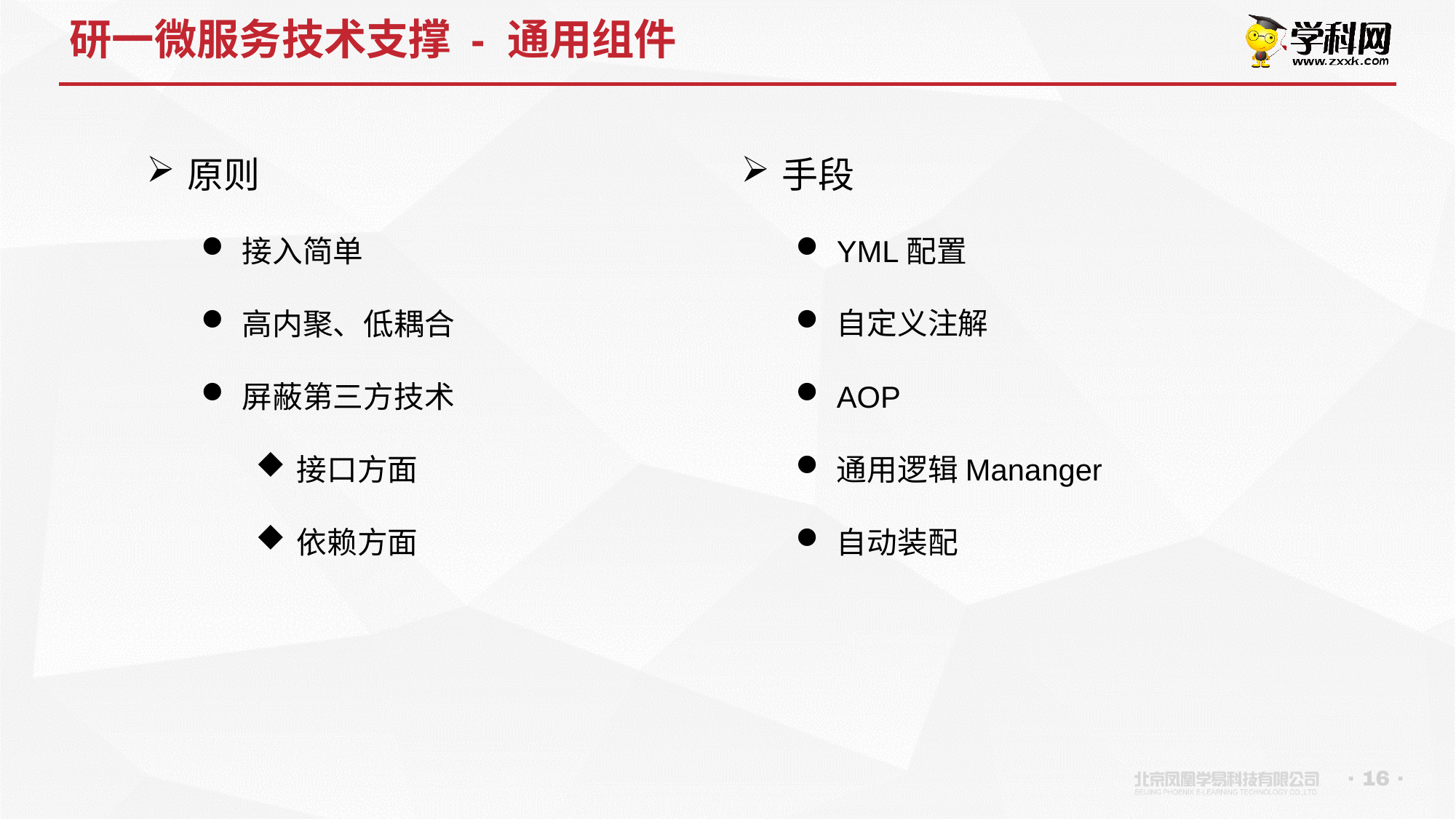

# 研一微服务技术支撑 - 通用组件

手段
YML配置
自定义注解
AOP
通用逻辑Mananger
自动装配

原则
接入简单
高内聚、低耦合
屏蔽第三方技术
接口方面
依赖方面